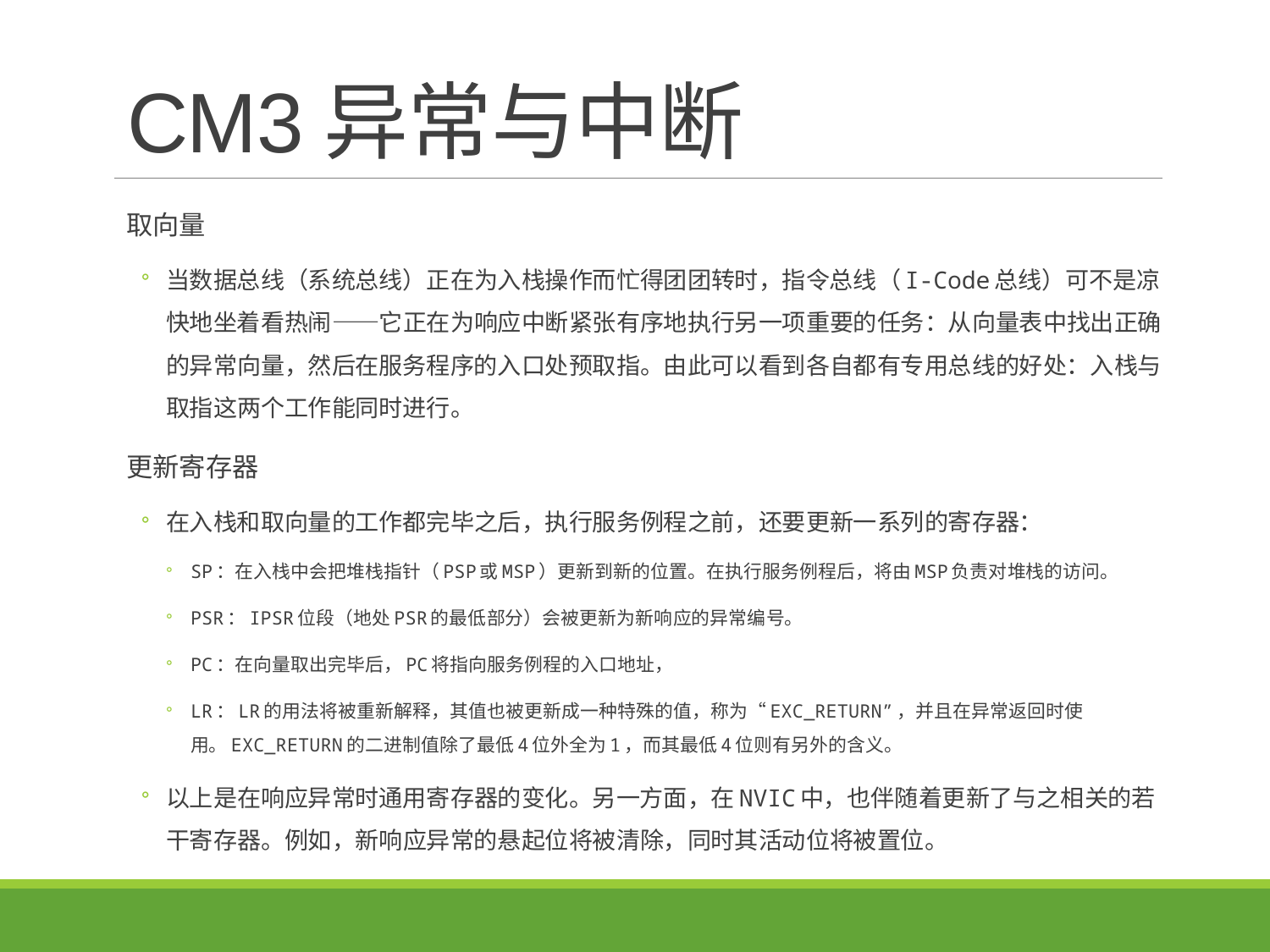

# CM3异常与中断
取向量
当数据总线（系统总线）正在为入栈操作而忙得团团转时，指令总线（I‐Code总线）可不是凉快地坐着看热闹——它正在为响应中断紧张有序地执行另一项重要的任务：从向量表中找出正确的异常向量，然后在服务程序的入口处预取指。由此可以看到各自都有专用总线的好处：入栈与取指这两个工作能同时进行。
更新寄存器
在入栈和取向量的工作都完毕之后，执行服务例程之前，还要更新一系列的寄存器：
SP：在入栈中会把堆栈指针（PSP或MSP）更新到新的位置。在执行服务例程后，将由MSP负责对堆栈的访问。
PSR：IPSR位段（地处PSR的最低部分）会被更新为新响应的异常编号。
PC：在向量取出完毕后，PC将指向服务例程的入口地址，
LR：LR的用法将被重新解释，其值也被更新成一种特殊的值，称为“EXC_RETURN”，并且在异常返回时使用。EXC_RETURN的二进制值除了最低4位外全为1，而其最低4位则有另外的含义。
以上是在响应异常时通用寄存器的变化。另一方面，在NVIC中，也伴随着更新了与之相关的若干寄存器。例如，新响应异常的悬起位将被清除，同时其活动位将被置位。